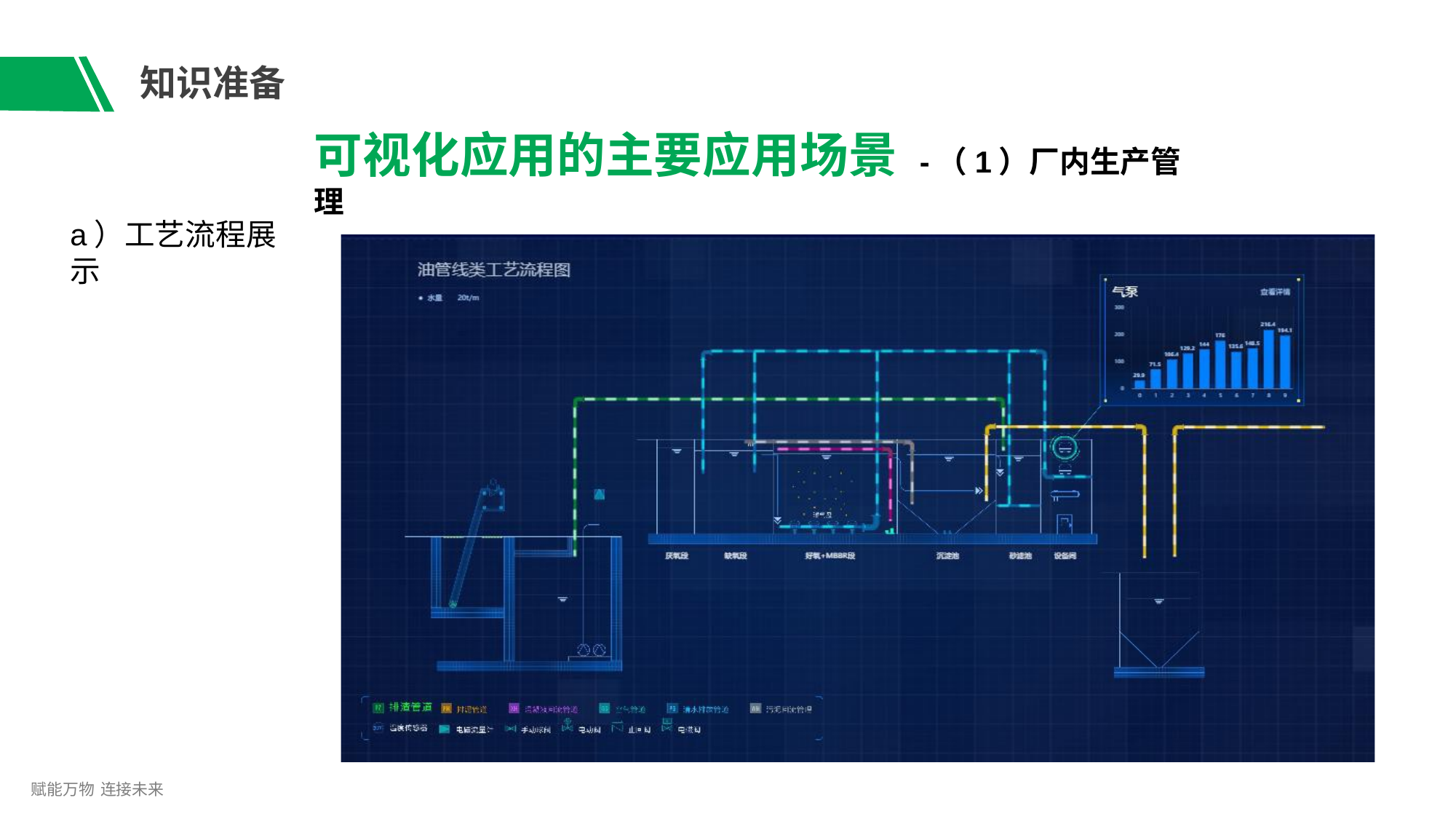

# 知识准备
可视化应用的主要应用场景 -（1）厂内生产管理
a）工艺流程展示

赋能万物 连接未来